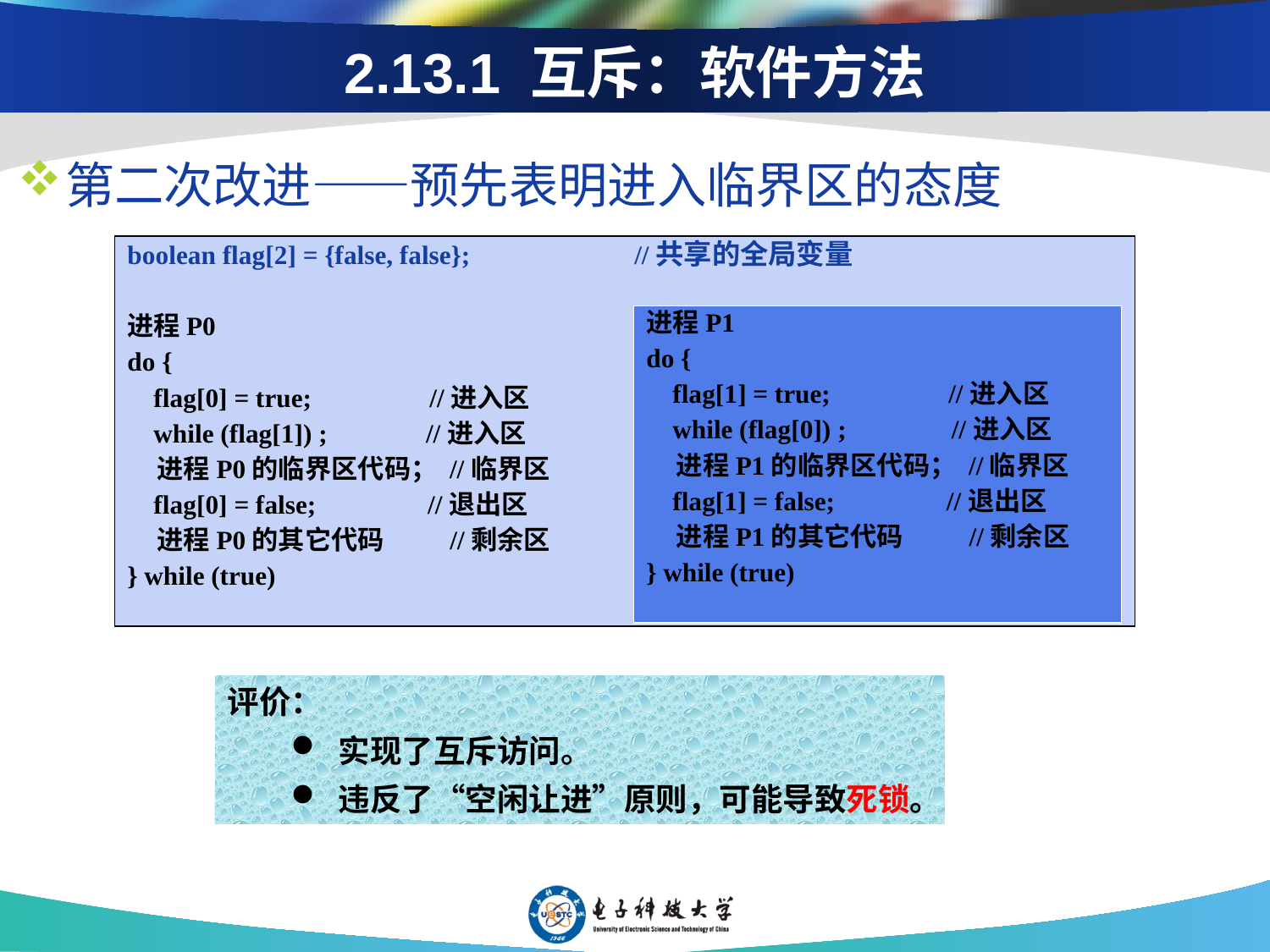

# 2.13.1 互斥：软件方法
第二次改进——预先表明进入临界区的态度
boolean flag[2] = {false, false};                         //共享的全局变量

进程P0
do {
    flag[0] = true;                  //进入区
    while (flag[1]) ;               //进入区
    进程P0的临界区代码； //临界区
    flag[0] = false;                 //退出区
    进程P0的其它代码          //剩余区
} while (true)

进程P1
do {
    flag[1] = true;                  //进入区
    while (flag[0]) ;                //进入区
    进程P1的临界区代码； //临界区
    flag[1] = false;                 //退出区
    进程P1的其它代码          //剩余区
} while (true)

评价：
实现了互斥访问。
违反了“空闲让进”原则，可能导致死锁。